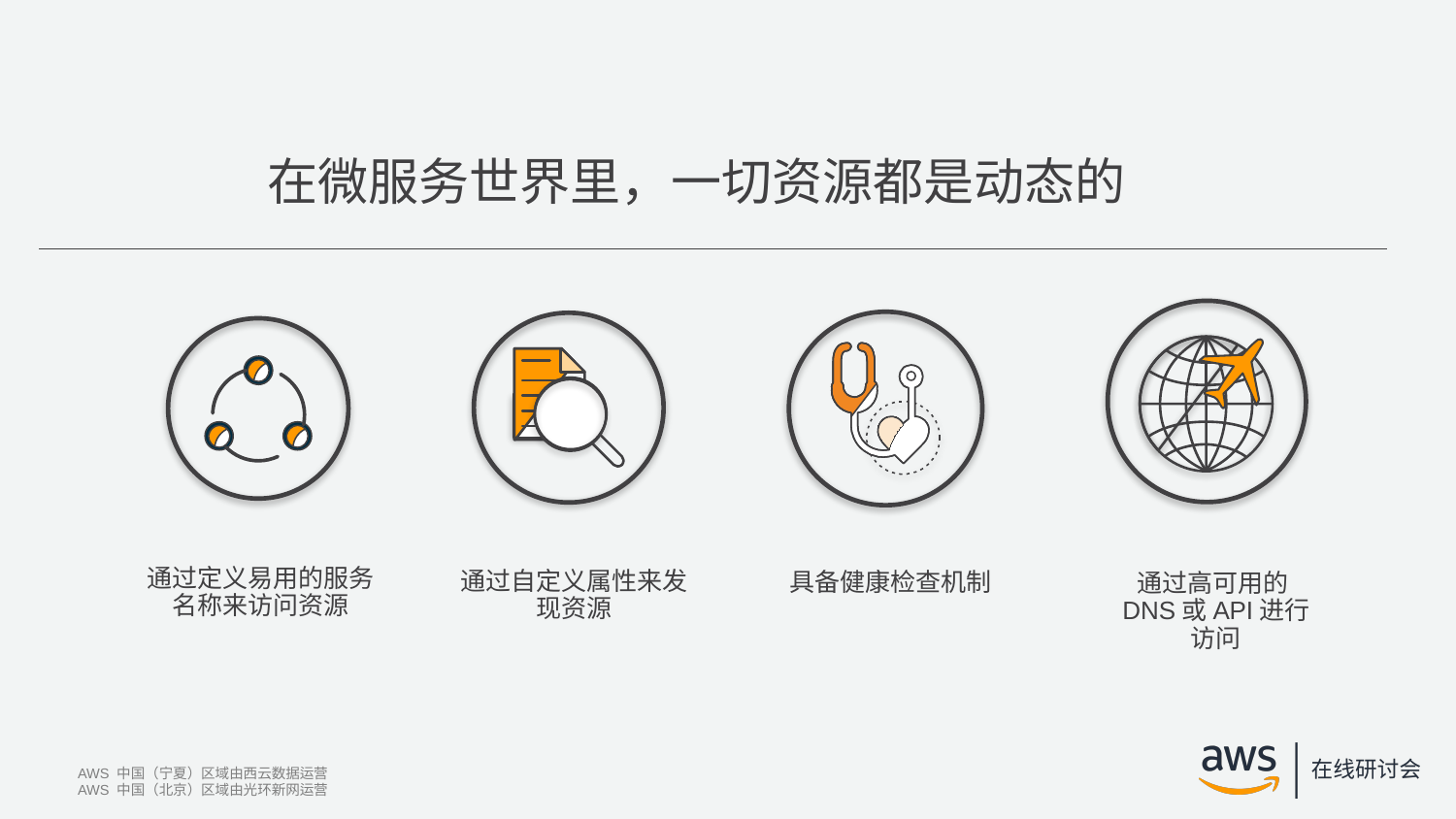

在微服务世界里，一切资源都是动态的

通过定义易用的服务名称来访问资源
通过自定义属性来发现资源
具备健康检查机制
通过高可用的DNS或API进行访问